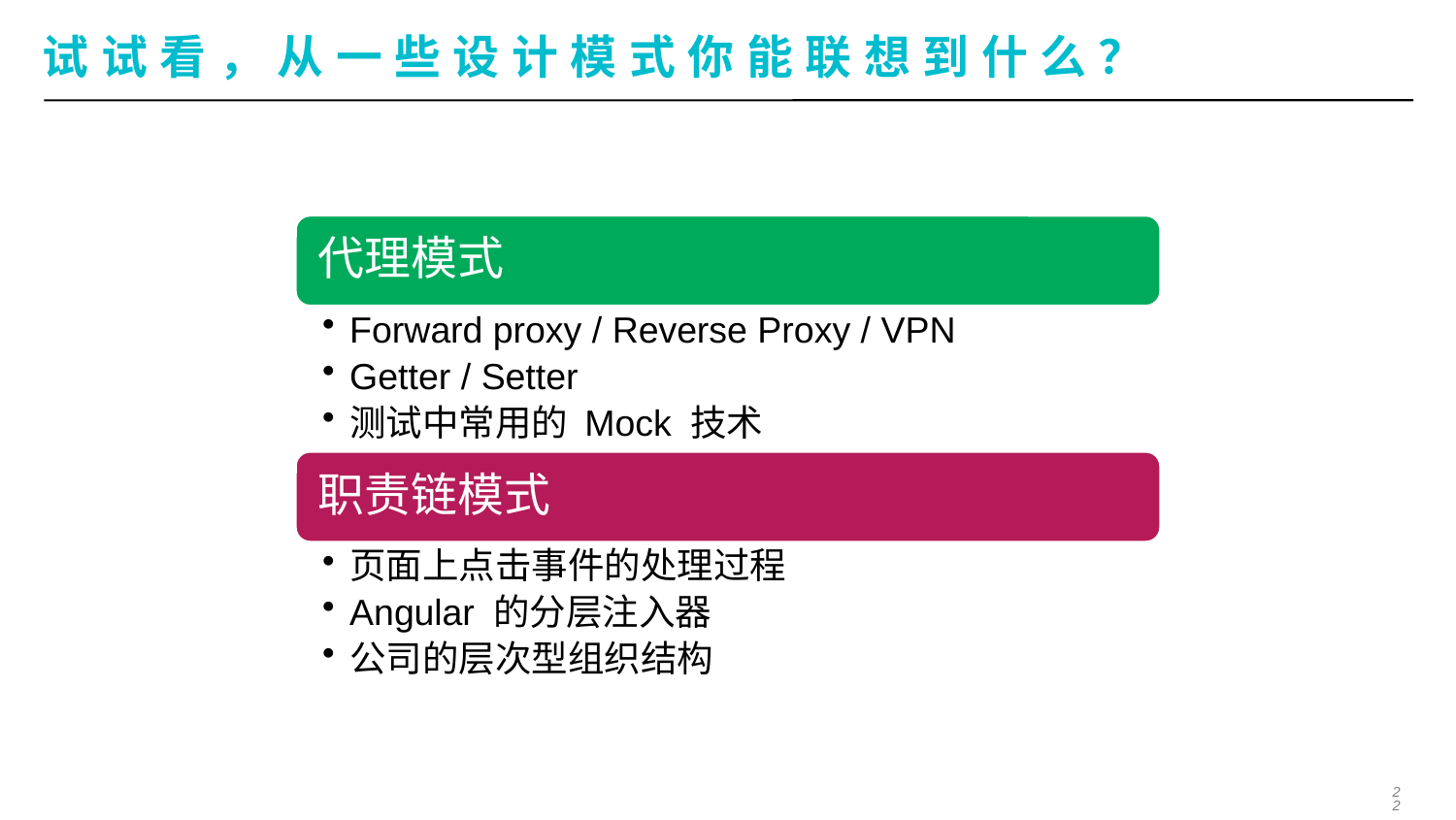

# 试试看，从一些设计模式你能联想到什么？
代理模式
Forward proxy / Reverse Proxy / VPN
Getter / Setter
测试中常用的 Mock 技术
职责链模式
页面上点击事件的处理过程
Angular 的分层注入器
公司的层次型组织结构
22